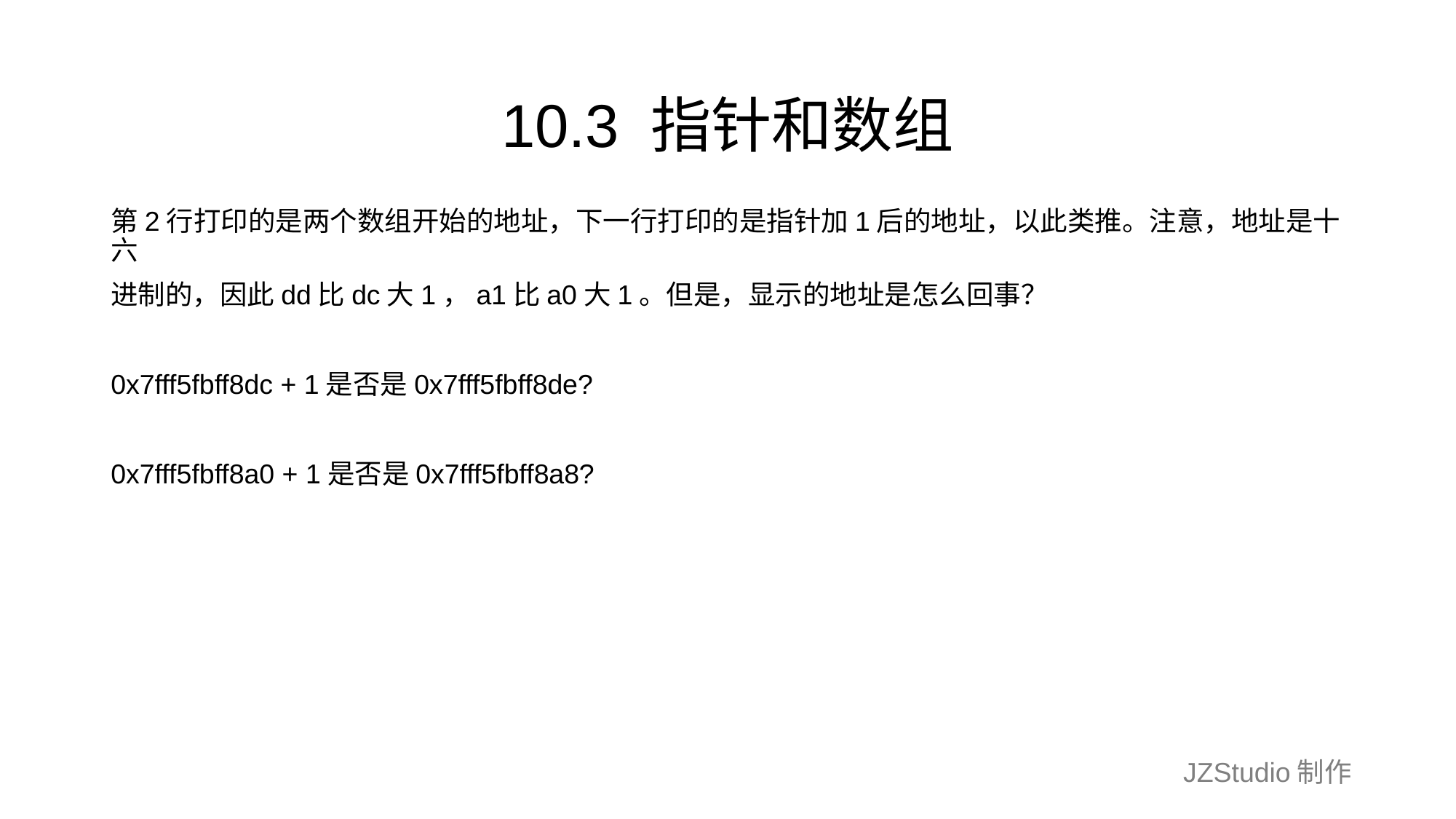

# 10.3 指针和数组
第2行打印的是两个数组开始的地址，下一行打印的是指针加1后的地址，以此类推。注意，地址是十六
进制的，因此dd比dc大1，a1比a0大1。但是，显示的地址是怎么回事？

0x7fff5fbff8dc + 1是否是0x7fff5fbff8de?

0x7fff5fbff8a0 + 1是否是0x7fff5fbff8a8?